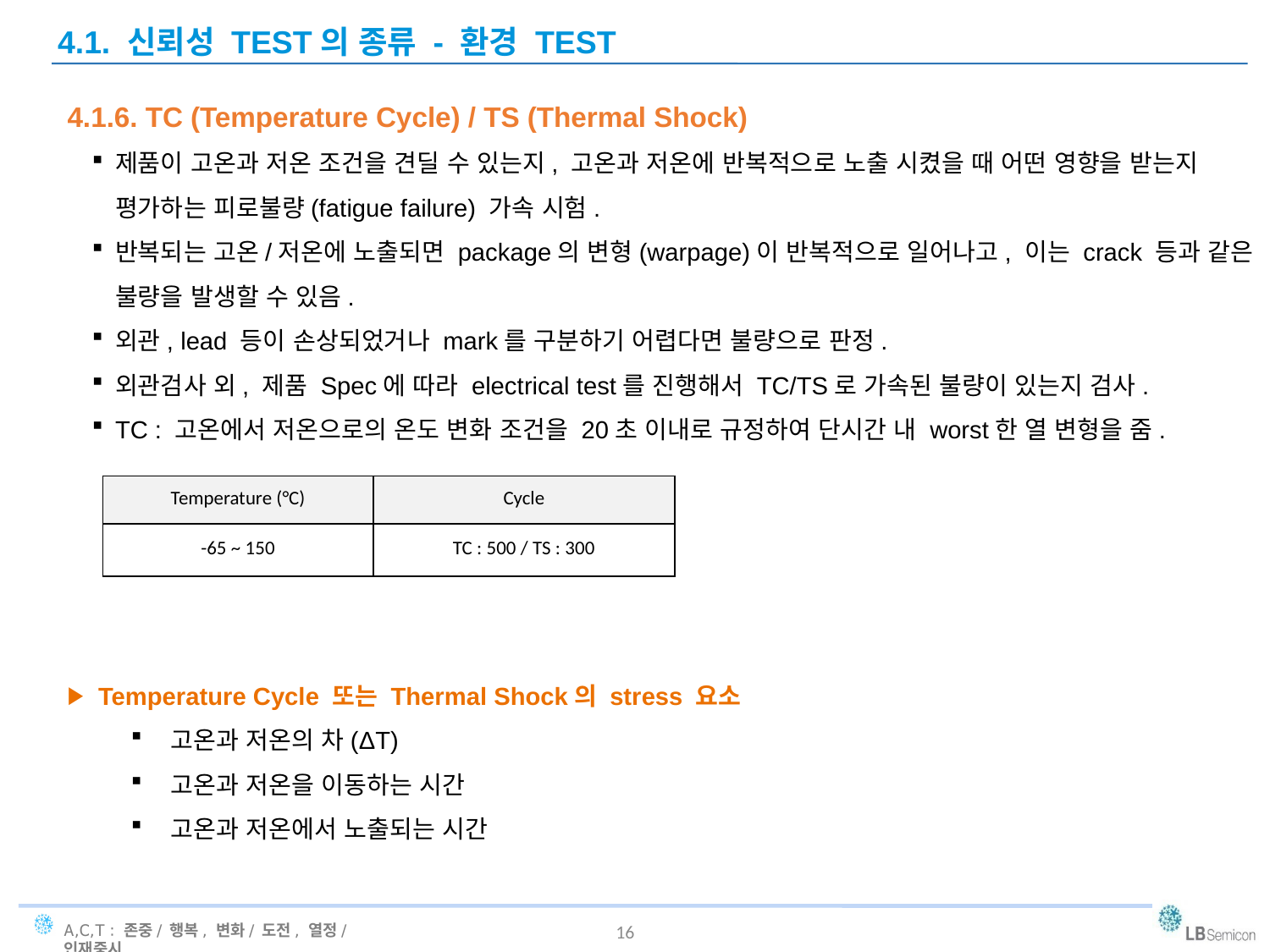

4.1. 신뢰성 TEST의 종류 - 환경 TEST
4.1.6. TC (Temperature Cycle) / TS (Thermal Shock)
제품이 고온과 저온 조건을 견딜 수 있는지, 고온과 저온에 반복적으로 노출 시켰을 때 어떤 영향을 받는지 평가하는 피로불량(fatigue failure) 가속 시험.
반복되는 고온/저온에 노출되면 package의 변형(warpage)이 반복적으로 일어나고, 이는 crack 등과 같은 불량을 발생할 수 있음.
외관, lead 등이 손상되었거나 mark를 구분하기 어렵다면 불량으로 판정.
외관검사 외, 제품 Spec에 따라 electrical test를 진행해서 TC/TS로 가속된 불량이 있는지 검사.
TC : 고온에서 저온으로의 온도 변화 조건을 20초 이내로 규정하여 단시간 내 worst한 열 변형을 줌.

 Temperature Cycle 또는 Thermal Shock의 stress 요소
고온과 저온의 차(ΔT)
고온과 저온을 이동하는 시간
고온과 저온에서 노출되는 시간

| Temperature (°C) | Cycle |
| --- | --- |
| -65 ~ 150 | TC : 500 / TS : 300 |
16